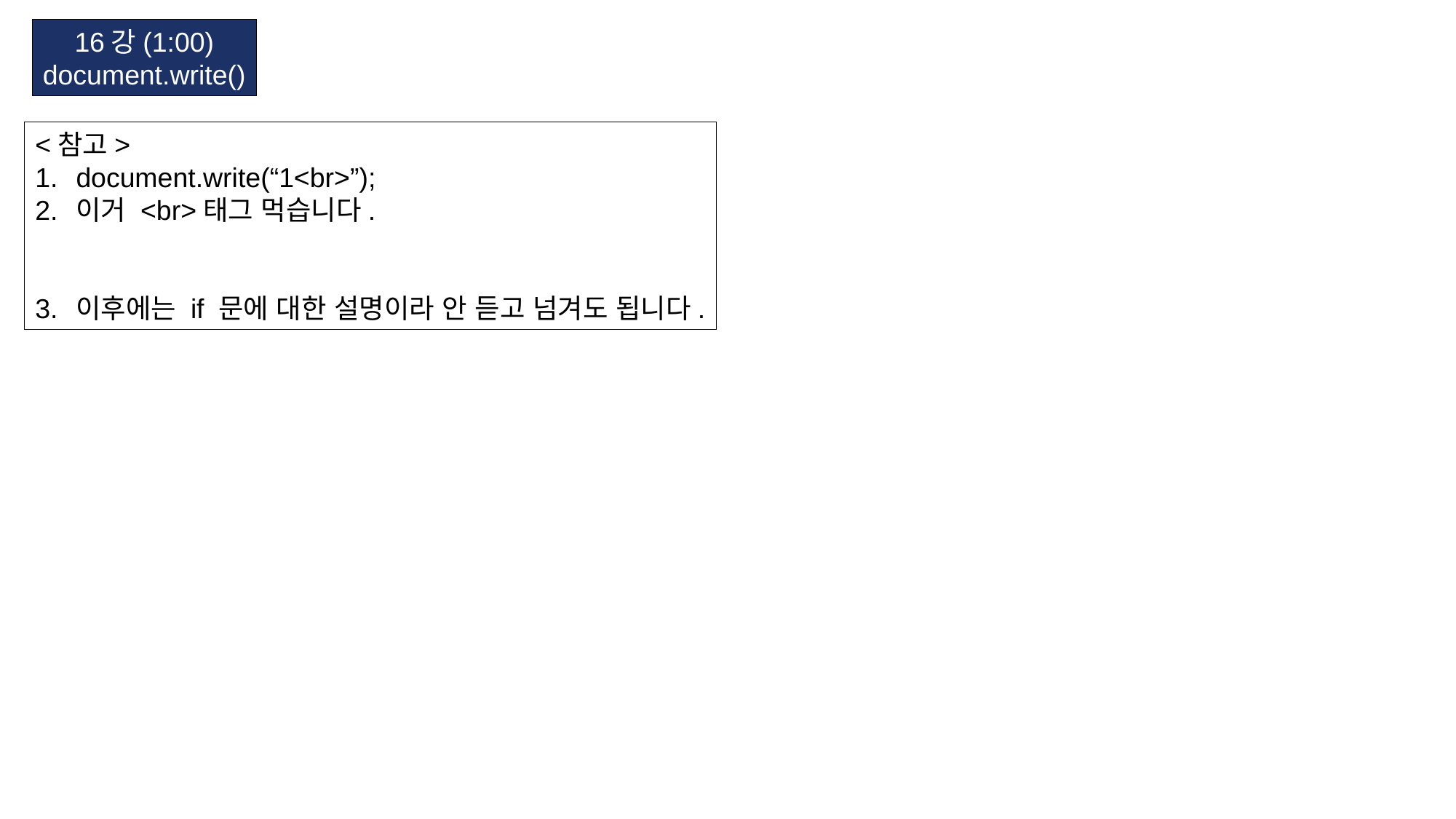

16강(1:00)
document.write()
<참고>
document.write(“1<br>”);
이거 <br>태그 먹습니다.

이후에는 if 문에 대한 설명이라 안 듣고 넘겨도 됩니다.